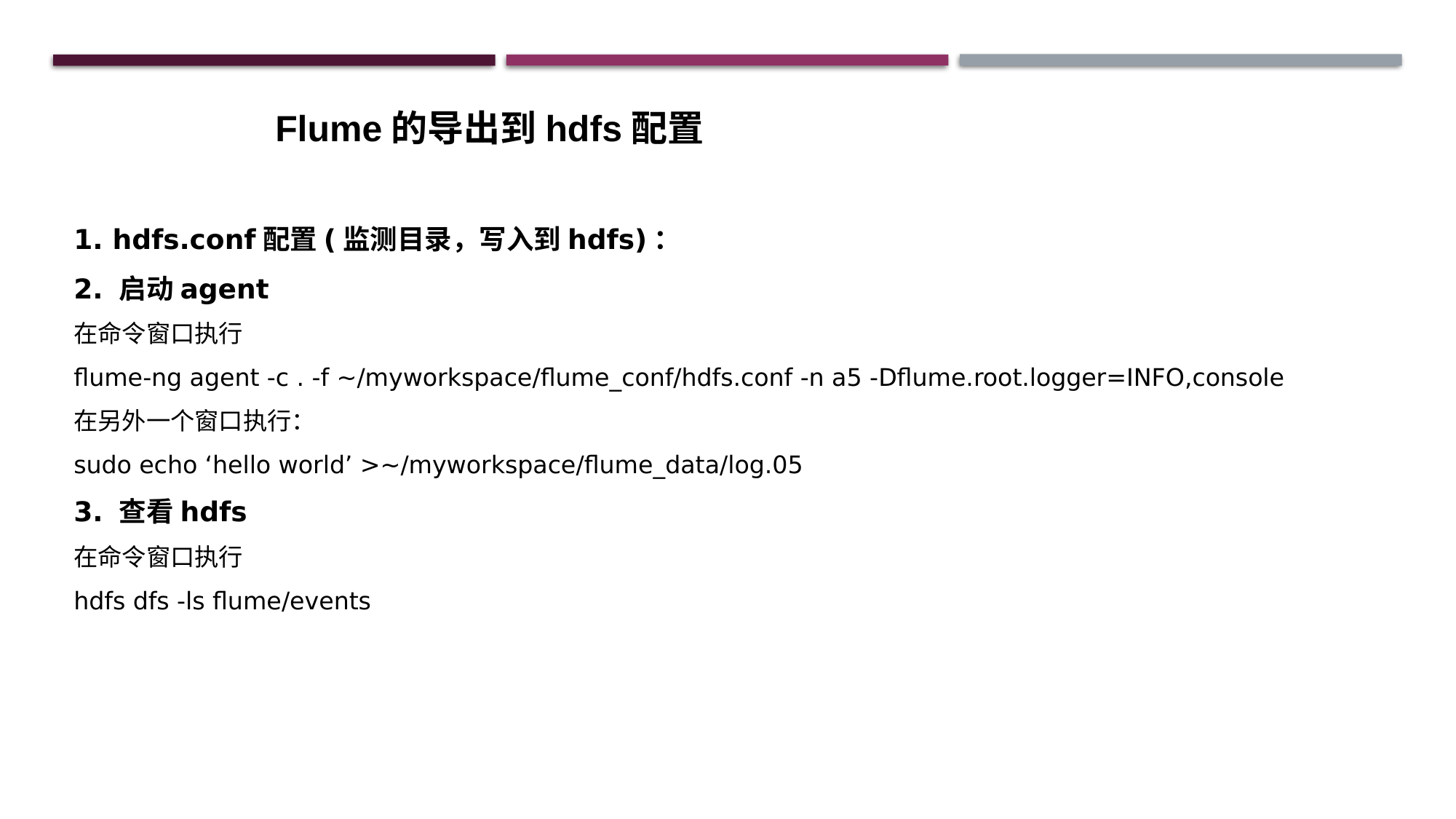

Flume的导出到hdfs配置
1. hdfs.conf配置(监测目录，写入到hdfs)：
2. 启动agent
在命令窗口执行
flume-ng agent -c . -f ~/myworkspace/flume_conf/hdfs.conf -n a5 -Dflume.root.logger=INFO,console
在另外一个窗口执行：
sudo echo ‘hello world’ >~/myworkspace/flume_data/log.05
3. 查看hdfs
在命令窗口执行
hdfs dfs -ls flume/events